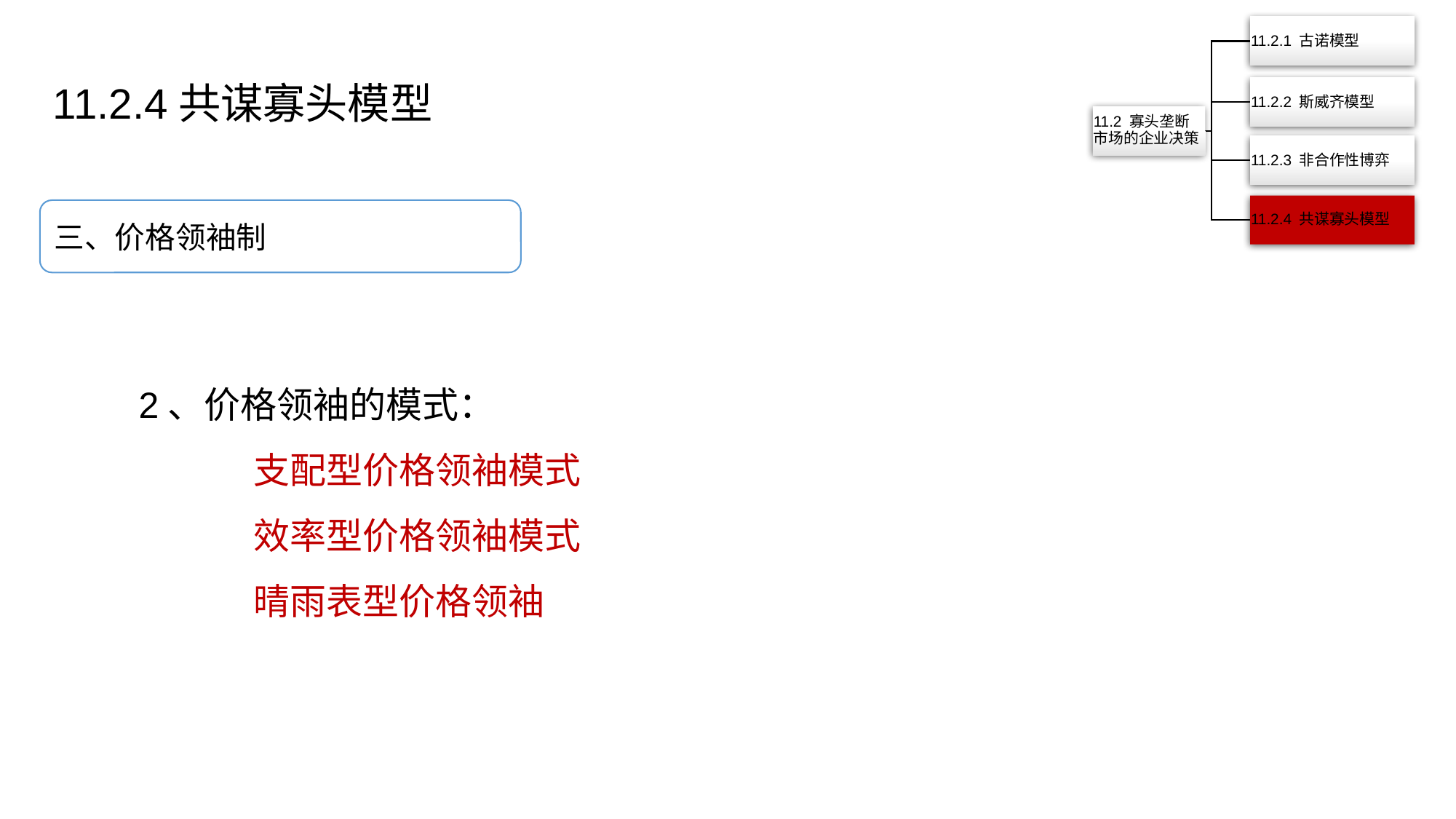

11.2 寡头垄断市场的企业决策
11.2.1 古诺模型
11.2.2 斯威齐模型
11.2.3 非合作性博弈
11.2.4 共谋寡头模型
11.2.4共谋寡头模型
三、价格领袖制
2、价格领袖的模式：
             支配型价格领袖模式
             效率型价格领袖模式
             晴雨表型价格领袖